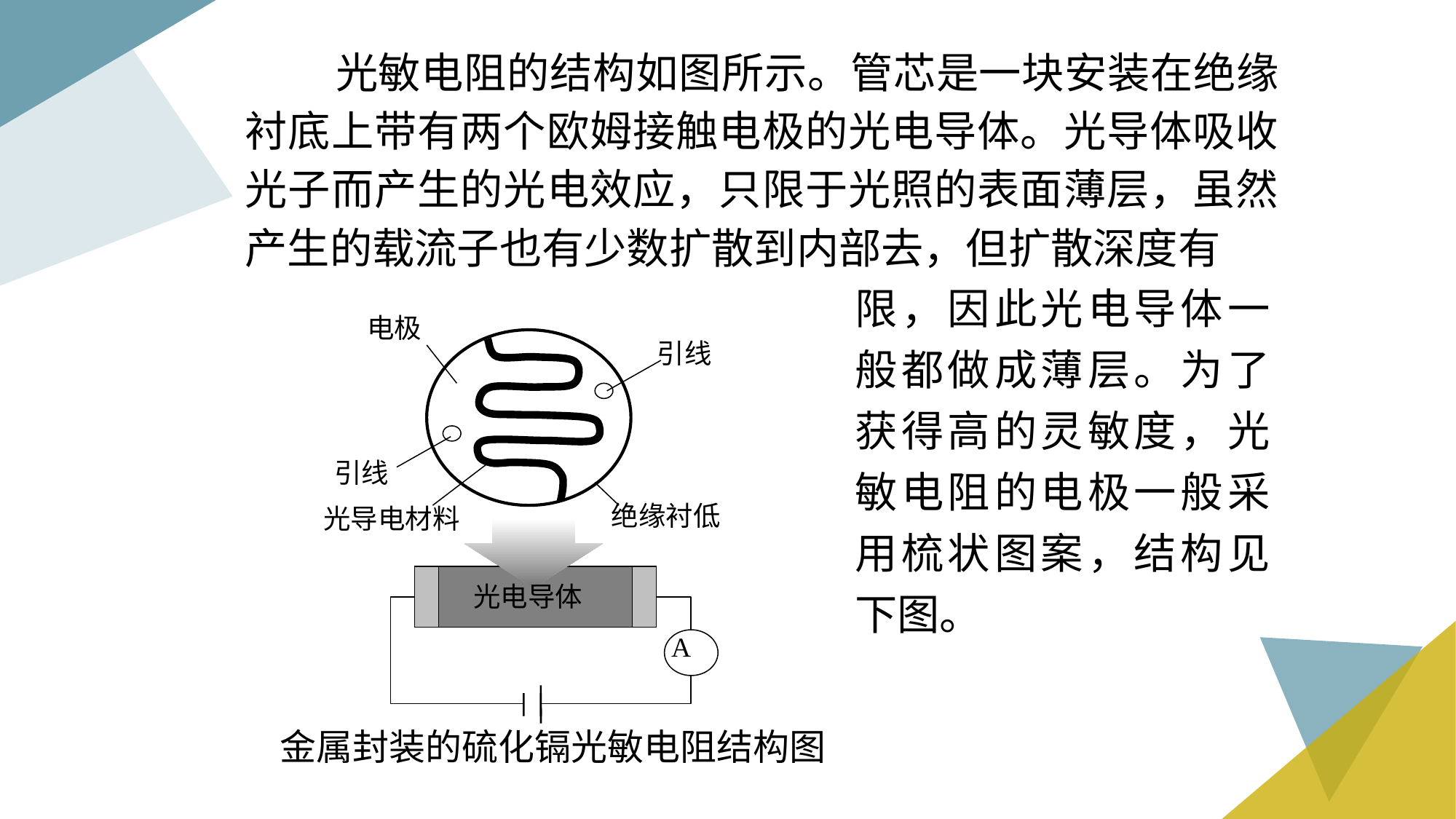

光敏电阻的结构如图所示。管芯是一块安装在绝缘衬底上带有两个欧姆接触电极的光电导体。光导体吸收光子而产生的光电效应，只限于光照的表面薄层，虽然产生的载流子也有少数扩散到内部去，但扩散深度有
限，因此光电导体一般都做成薄层。为了获得高的灵敏度，光敏电阻的电极一般采用梳状图案，结构见下图。
电极

引线

引线

绝缘衬低

光导电材料

光电导体

A

金属封装的硫化镉光敏电阻结构图